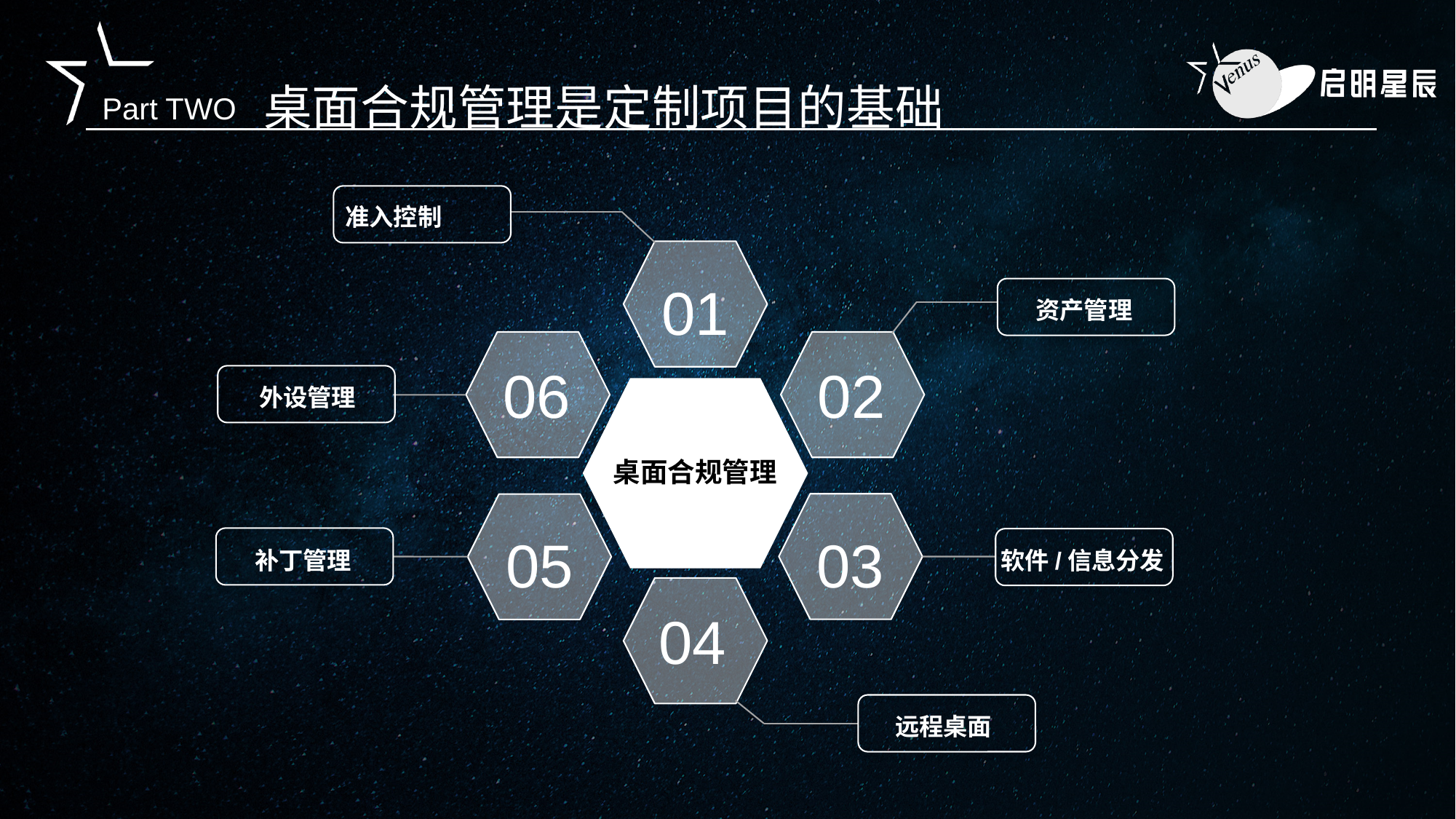

桌面合规管理是定制项目的基础
准入控制

01
资产管理

06

02

外设管理

桌面合规管理

03

05

补丁管理

软件/信息分发

04
远程桌面